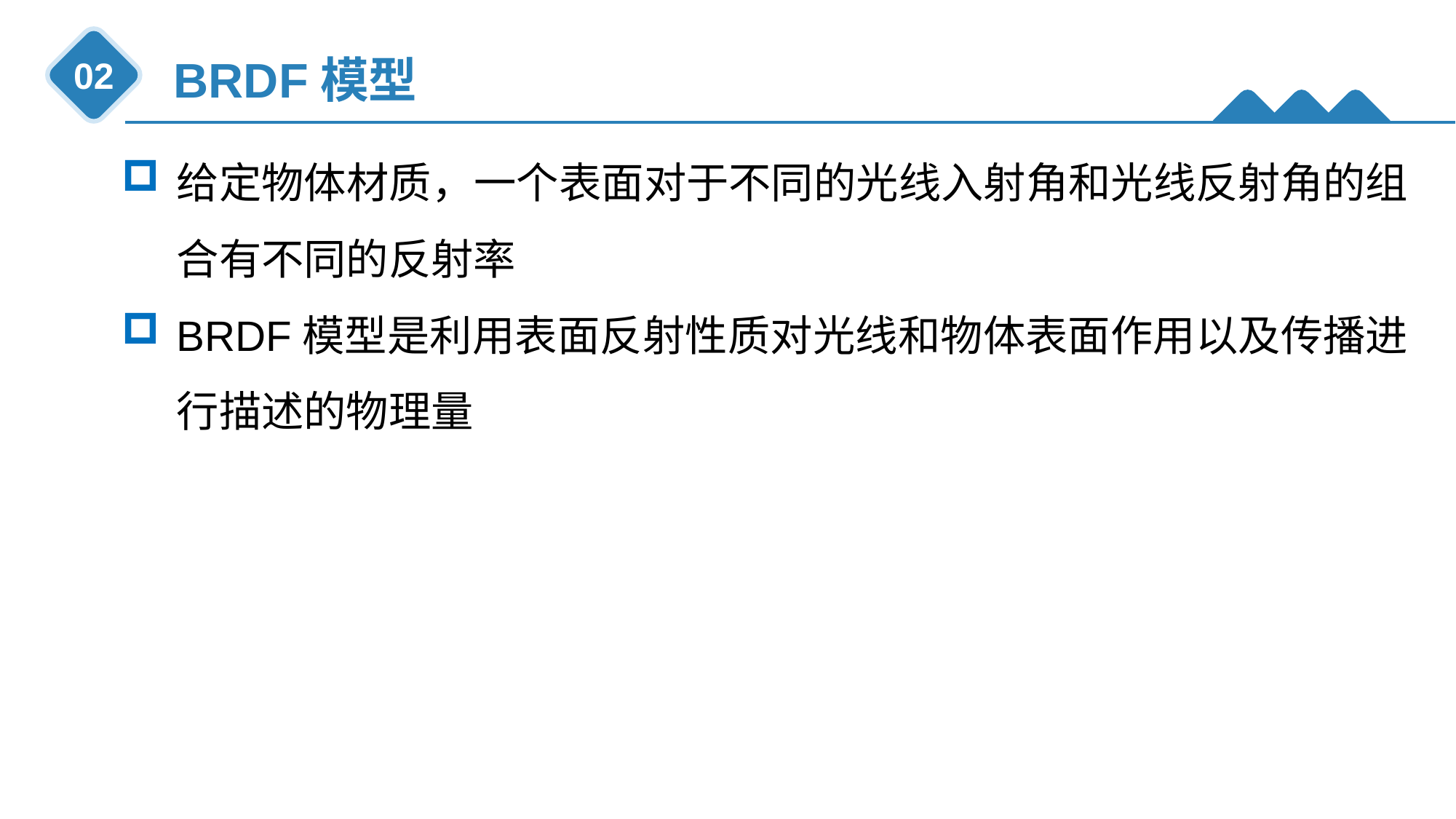

BRDF模型
02

给定物体材质，一个表面对于不同的光线入射角和光线反射角的组合有不同的反射率
BRDF模型是利用表面反射性质对光线和物体表面作用以及传播进行描述的物理量